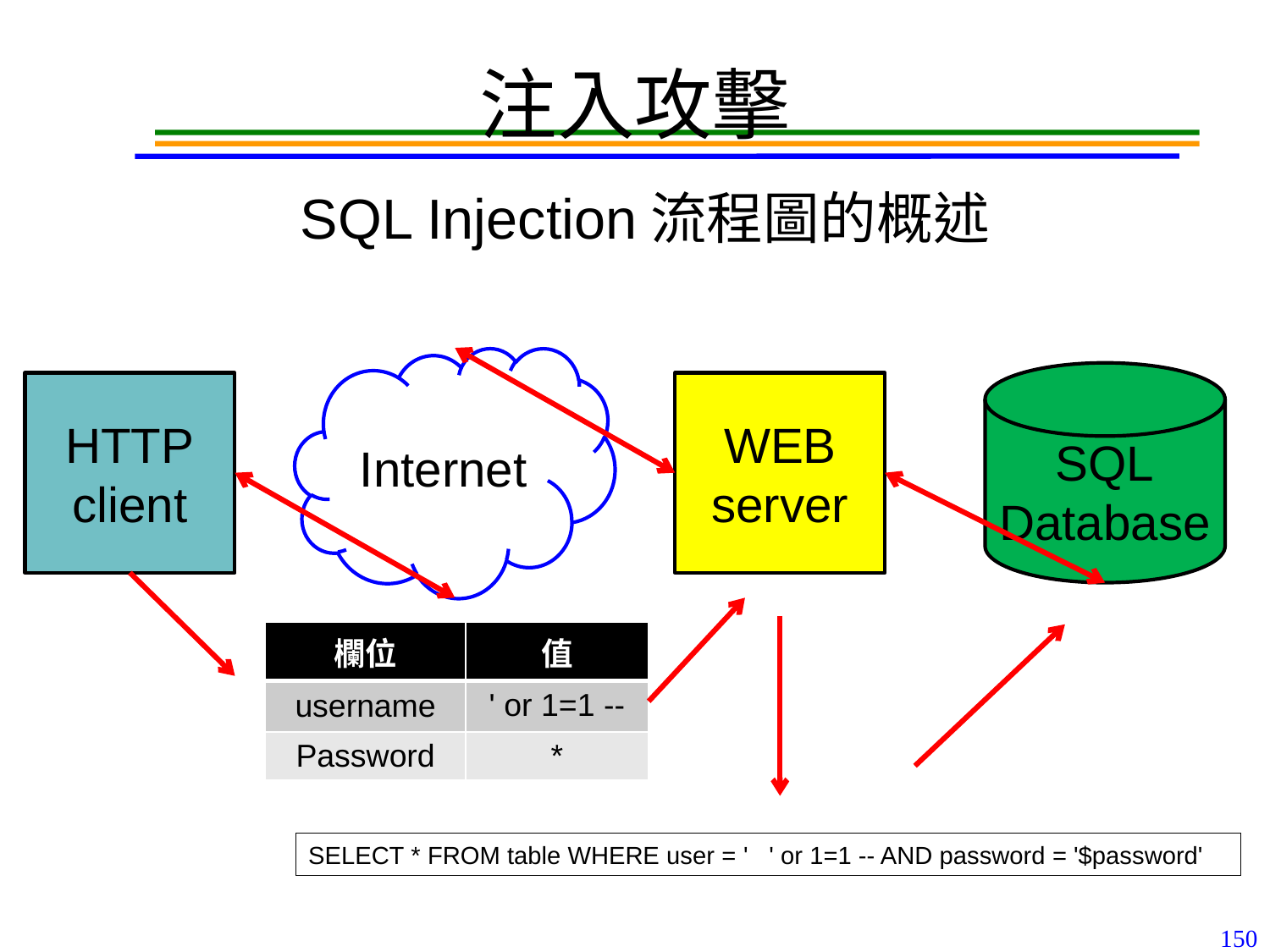

# 注入攻擊
SQL Injection流程圖的概述
Internet
SQL
Database
HTTP
client
WEB
server
| 欄位 | 值 |
| --- | --- |
| username | ' or 1=1 -- |
| Password | \* |
SELECT * FROM table WHERE user = '   ' or 1=1 -- AND password = '$password'
150